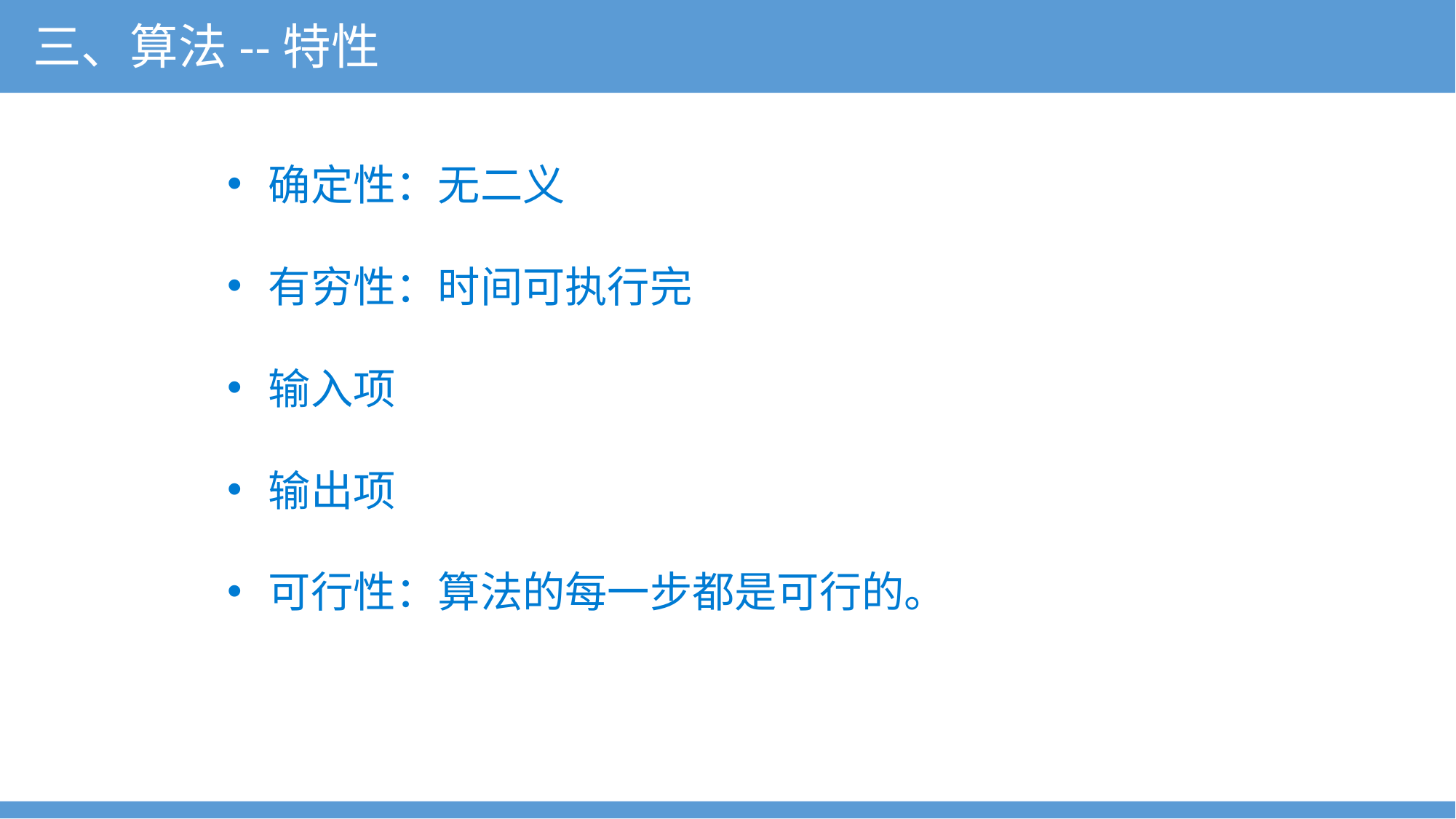

三、算法--特性
确定性：无二义

有穷性：时间可执行完

输入项

输出项

可行性：算法的每一步都是可行的。